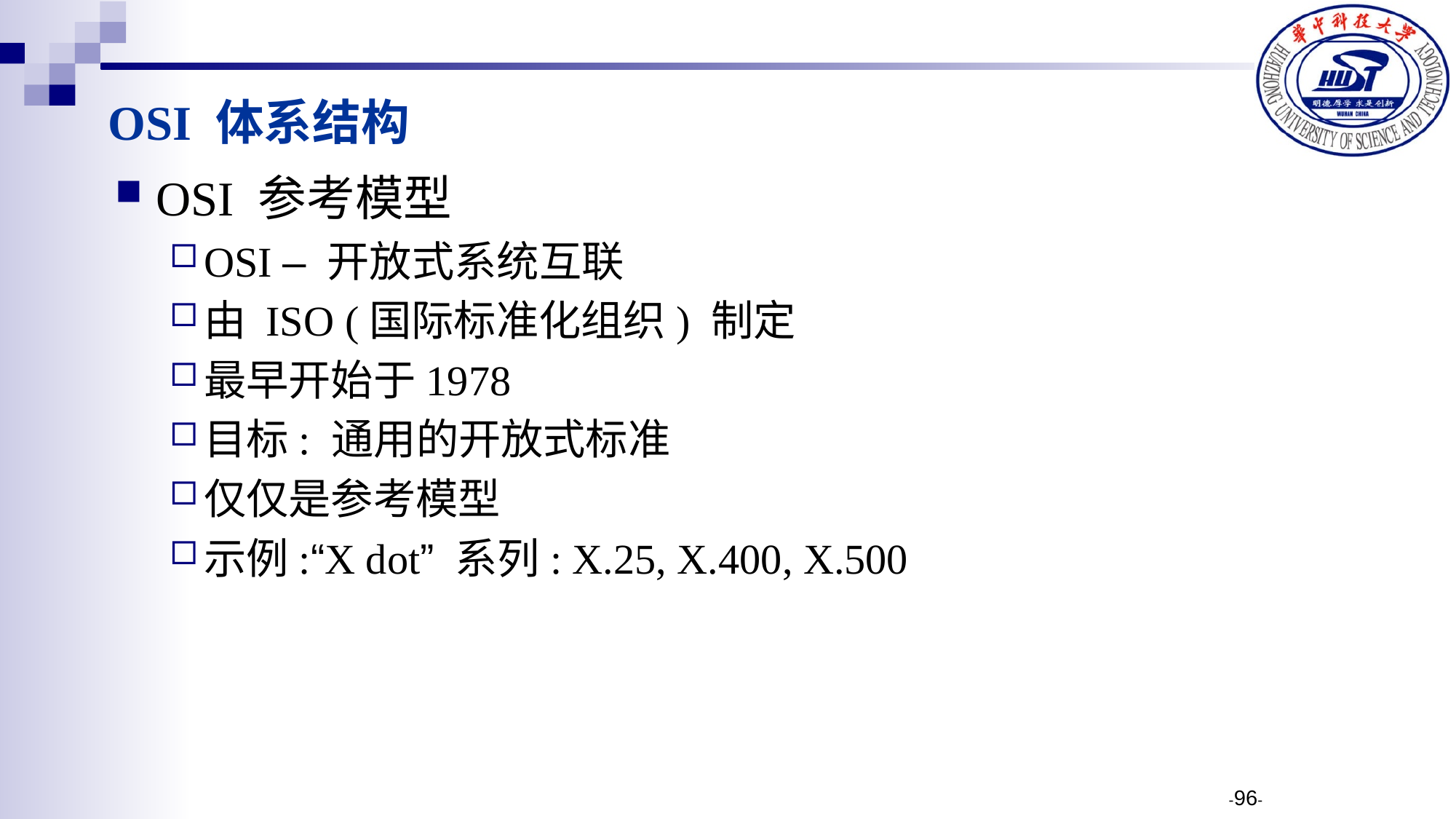

OSI 体系结构
OSI 参考模型
OSI – 开放式系统互联
由 ISO (国际标准化组织) 制定
最早开始于1978
目标: 通用的开放式标准
仅仅是参考模型
示例:“X dot” 系列: X.25, X.400, X.500

-96-